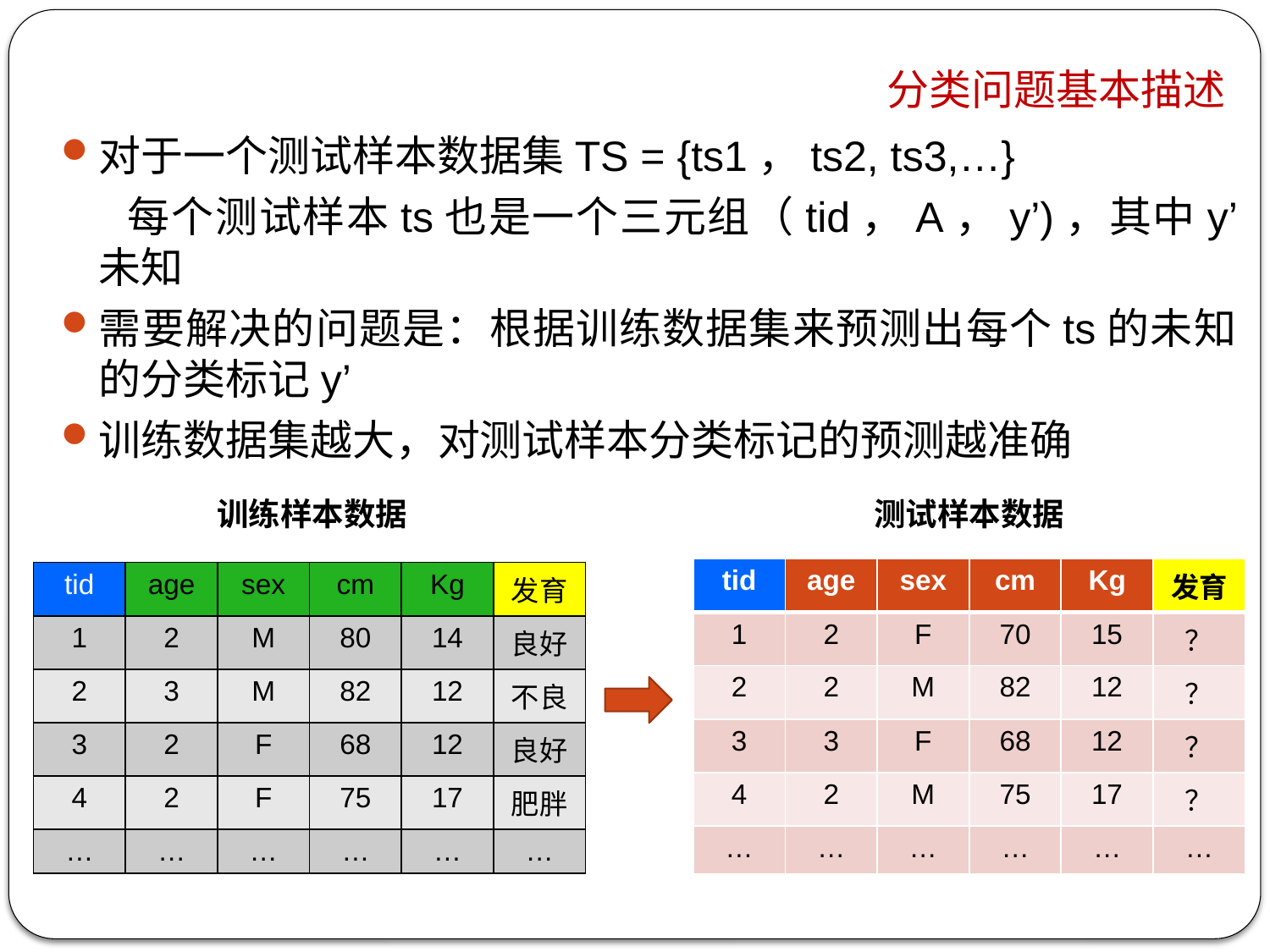

# 分类问题基本描述
对于一个测试样本数据集TS = {ts1，ts2, ts3,…}
     每个测试样本ts也是一个三元组（tid，A，y’)，其中y’ 未知
需要解决的问题是：根据训练数据集来预测出每个ts的未知的分类标记y’
训练数据集越大，对测试样本分类标记的预测越准确

                     训练样本数据                                                                 测试样本数据
| tid | age | sex | cm | Kg | 发育 |
| --- | --- | --- | --- | --- | --- |
| 1 | 2 | F | 70 | 15 | ？ |
| 2 | 2 | M | 82 | 12 | ？ |
| 3 | 3 | F | 68 | 12 | ？ |
| 4 | 2 | M | 75 | 17 | ？ |
| … | … | … | … | … | … |
| tid | age | sex | cm | Kg | 发育 |
| --- | --- | --- | --- | --- | --- |
| 1 | 2 | M | 80 | 14 | 良好 |
| 2 | 3 | M | 82 | 12 | 不良 |
| 3 | 2 | F | 68 | 12 | 良好 |
| 4 | 2 | F | 75 | 17 | 肥胖 |
| … | … | … | … | … | … |